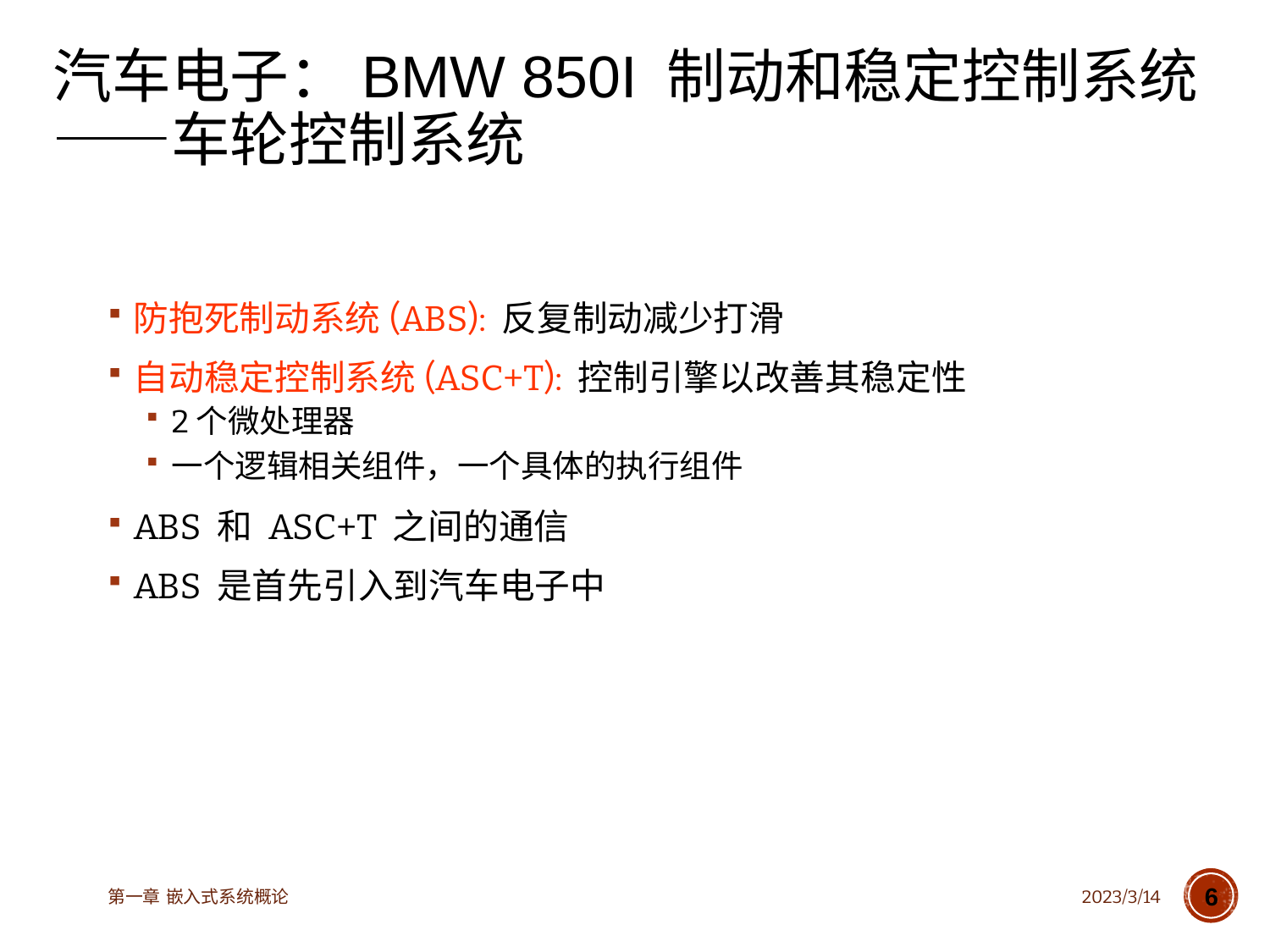

# 汽车电子：BMW 850i 制动和稳定控制系统 ——车轮控制系统
防抱死制动系统(ABS): 反复制动减少打滑
自动稳定控制系统(ASC+T): 控制引擎以改善其稳定性
2个微处理器
一个逻辑相关组件，一个具体的执行组件
ABS 和 ASC+T 之间的通信
ABS 是首先引入到汽车电子中
第一章 嵌入式系统概论
2023/3/14
6